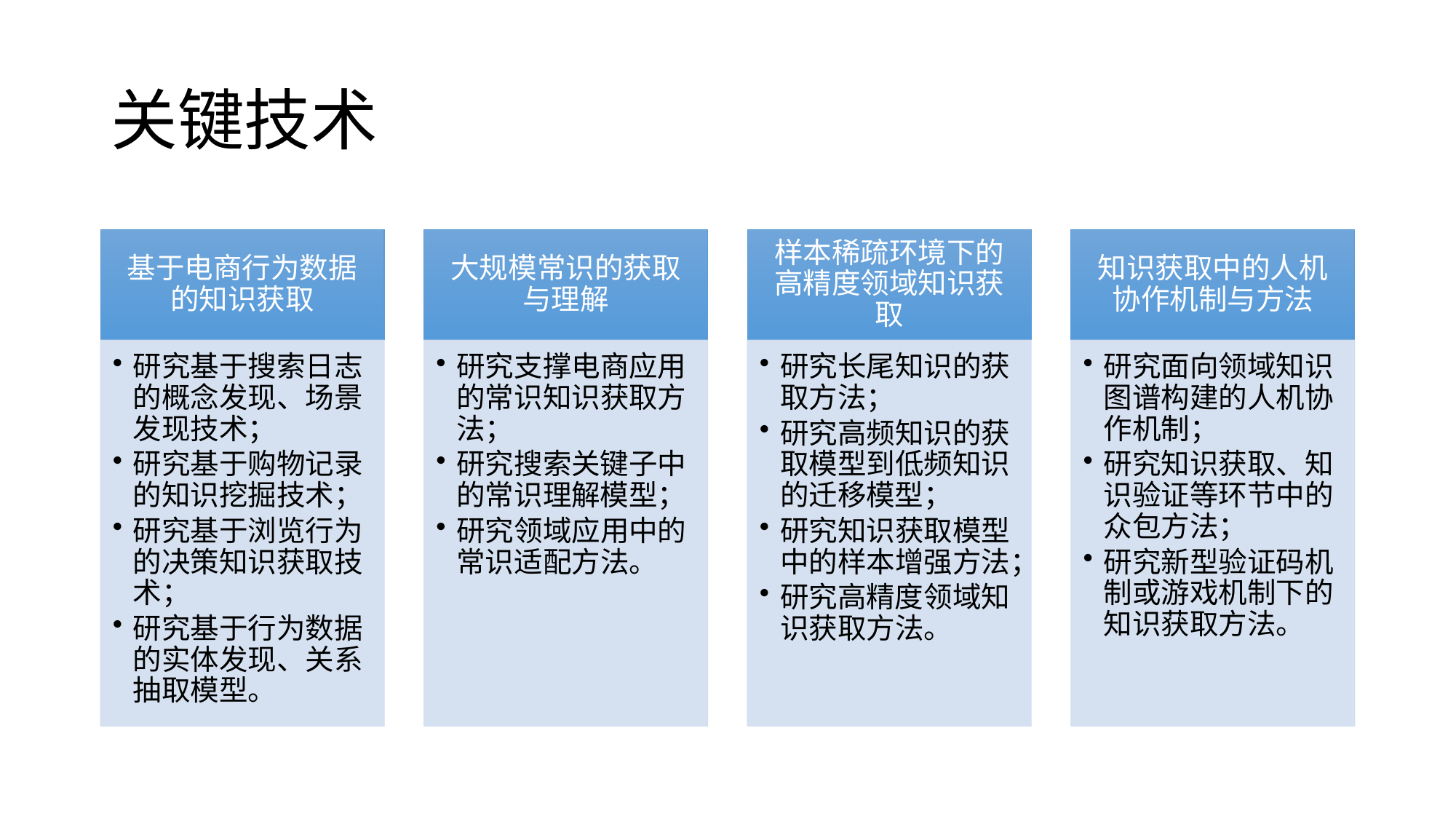

# 关键技术
基于电商行为数据的知识获取
研究基于搜索日志的概念发现、场景发现技术；
研究基于购物记录的知识挖掘技术；
研究基于浏览行为的决策知识获取技术；
研究基于行为数据的实体发现、关系抽取模型。
大规模常识的获取与理解
研究支撑电商应用的常识知识获取方法；
研究搜索关键子中的常识理解模型；
研究领域应用中的常识适配方法。
样本稀疏环境下的高精度领域知识获取
研究长尾知识的获取方法；
研究高频知识的获取模型到低频知识的迁移模型；
研究知识获取模型中的样本增强方法；
研究高精度领域知识获取方法。
知识获取中的人机协作机制与方法
研究面向领域知识图谱构建的人机协作机制；
研究知识获取、知识验证等环节中的众包方法；
研究新型验证码机制或游戏机制下的知识获取方法。